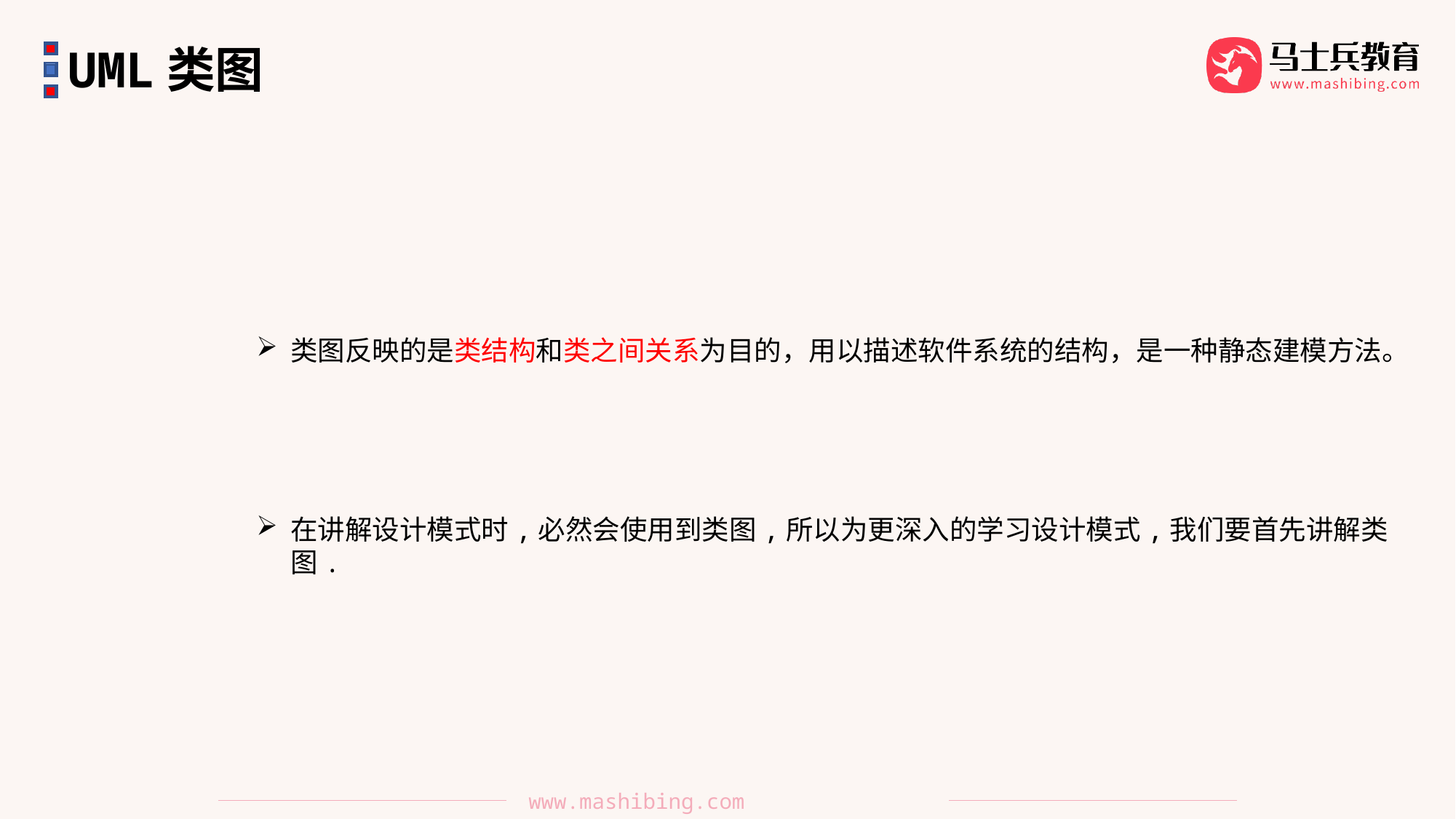

UML类图

类图反映的是类结构和类之间关系为目的，用以描述软件系统的结构，是一种静态建模方法。
在讲解设计模式时,必然会使用到类图,所以为更深入的学习设计模式,我们要首先讲解类图.